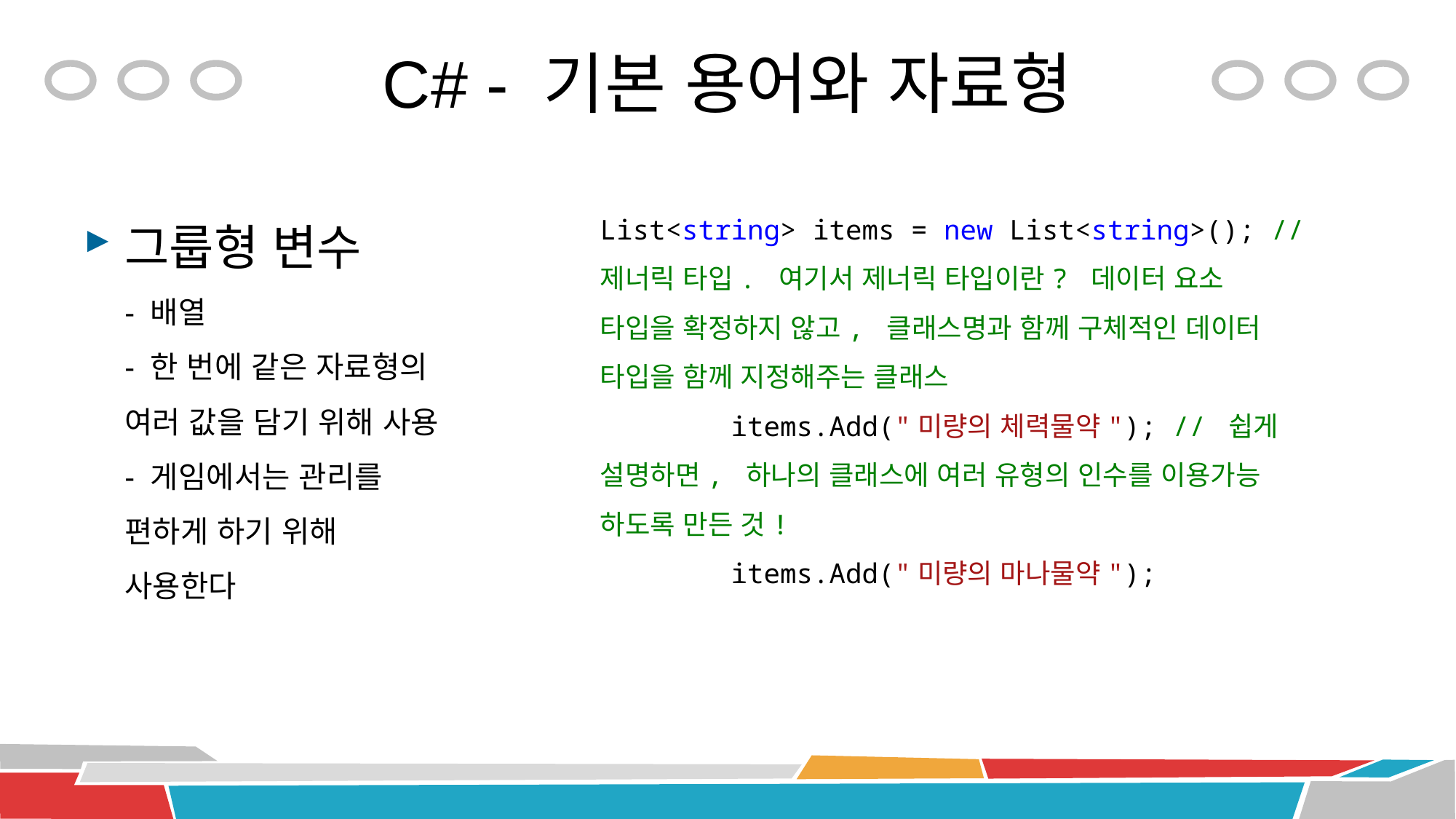

# C# - 기본 용어와 자료형
그룹형 변수
- 배열
- 한 번에 같은 자료형의 여러 값을 담기 위해 사용
- 게임에서는 관리를 편하게 하기 위해 사용한다
List<string> items = new List<string>(); // 제너릭 타입. 여기서 제너릭 타입이란? 데이터 요소 타입을 확정하지 않고, 클래스명과 함께 구체적인 데이터 타입을 함께 지정해주는 클래스
        items.Add("미량의 체력물약"); // 쉽게 설명하면, 하나의 클래스에 여러 유형의 인수를 이용가능 하도록 만든 것!
        items.Add("미량의 마나물약");